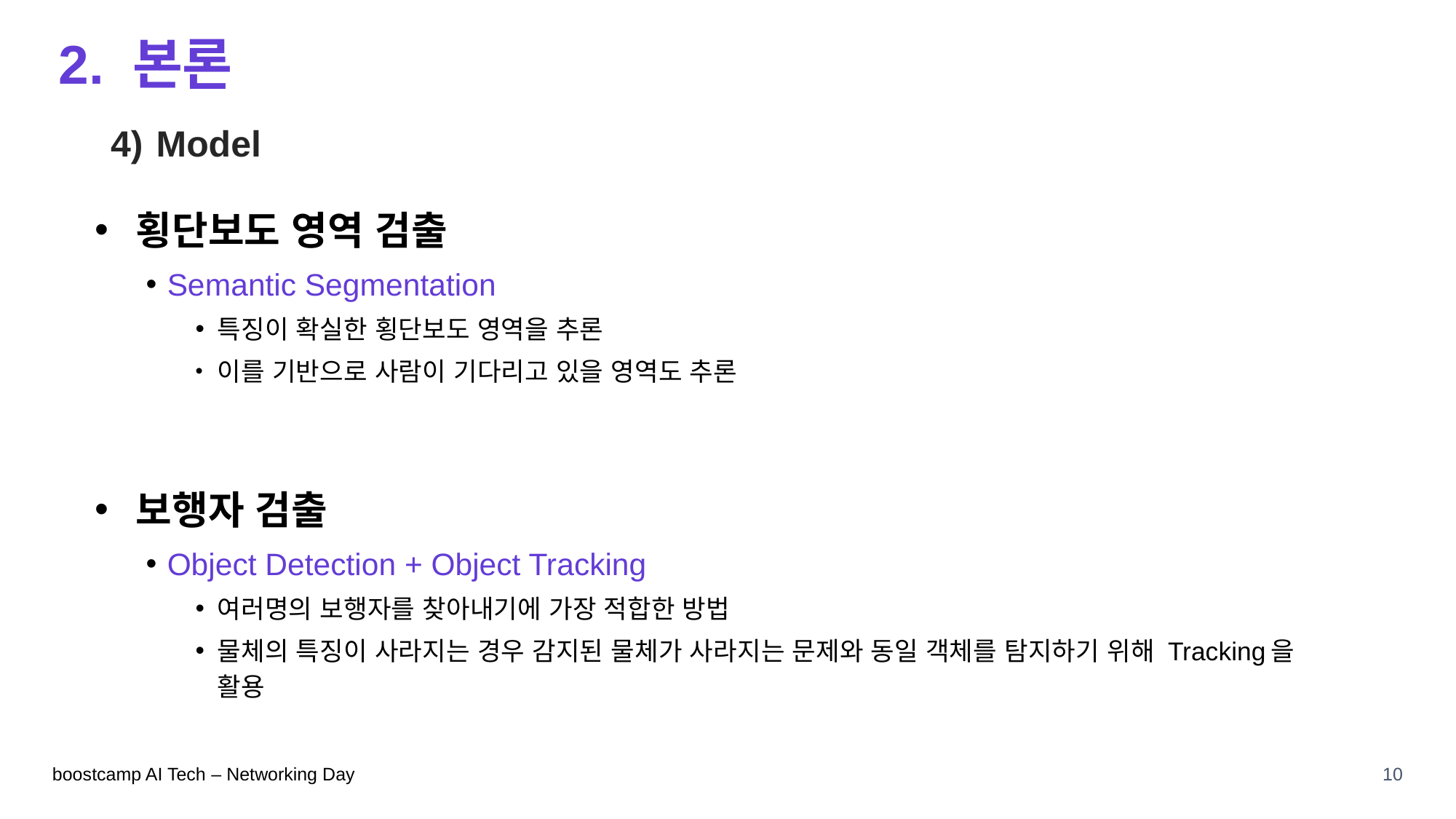

# 2. 본론
Model
 횡단보도 영역 검출
Semantic Segmentation
특징이 확실한 횡단보도 영역을 추론
이를 기반으로 사람이 기다리고 있을 영역도 추론

 보행자 검출
Object Detection + Object Tracking
여러명의 보행자를 찾아내기에 가장 적합한 방법
물체의 특징이 사라지는 경우 감지된 물체가 사라지는 문제와 동일 객체를 탐지하기 위해 Tracking을 활용
10